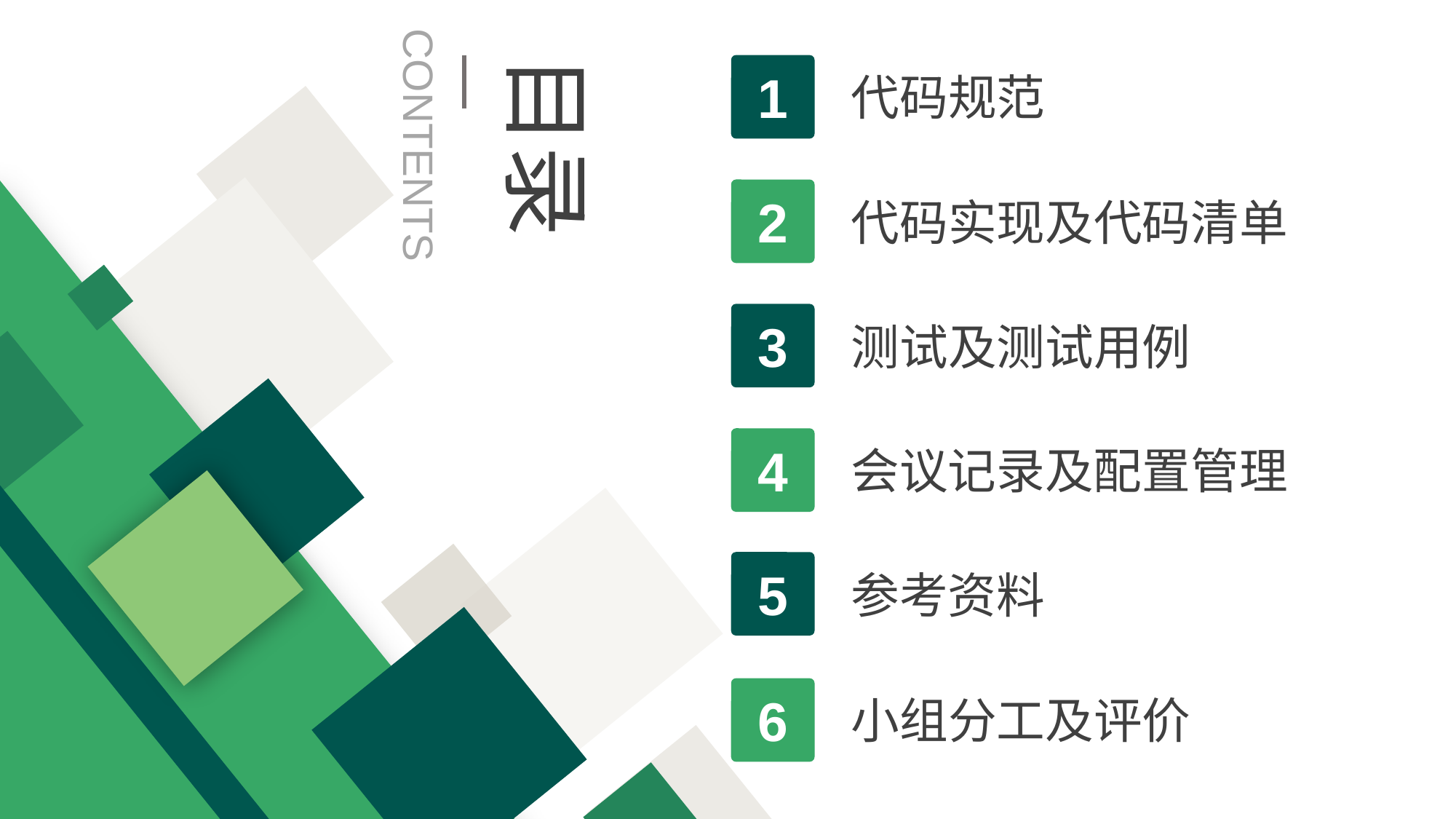

目录
1
代码规范
CONTENTS
2
代码实现及代码清单
3
测试及测试用例
4
会议记录及配置管理
5
参考资料
6
小组分工及评价